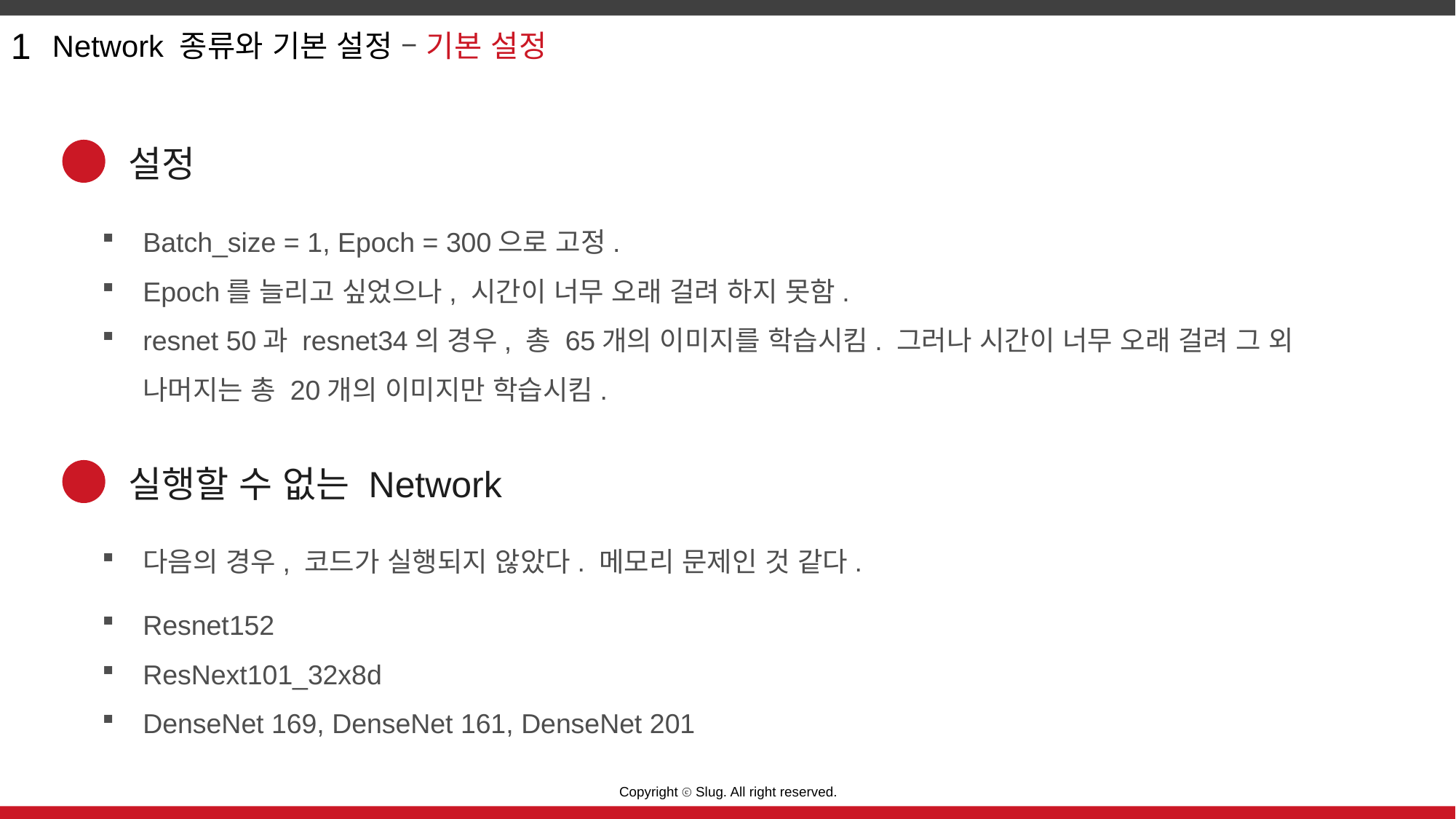

1
Network 종류와 기본 설정 – 기본 설정
설정

Batch_size = 1, Epoch = 300으로 고정.
Epoch를 늘리고 싶었으나, 시간이 너무 오래 걸려 하지 못함.
resnet 50과 resnet34의 경우, 총 65개의 이미지를 학습시킴. 그러나 시간이 너무 오래 걸려 그 외 나머지는 총 20개의 이미지만 학습시킴.
실행할 수 없는 Network

다음의 경우, 코드가 실행되지 않았다. 메모리 문제인 것 같다.
Resnet152
ResNext101_32x8d
DenseNet 169, DenseNet 161, DenseNet 201